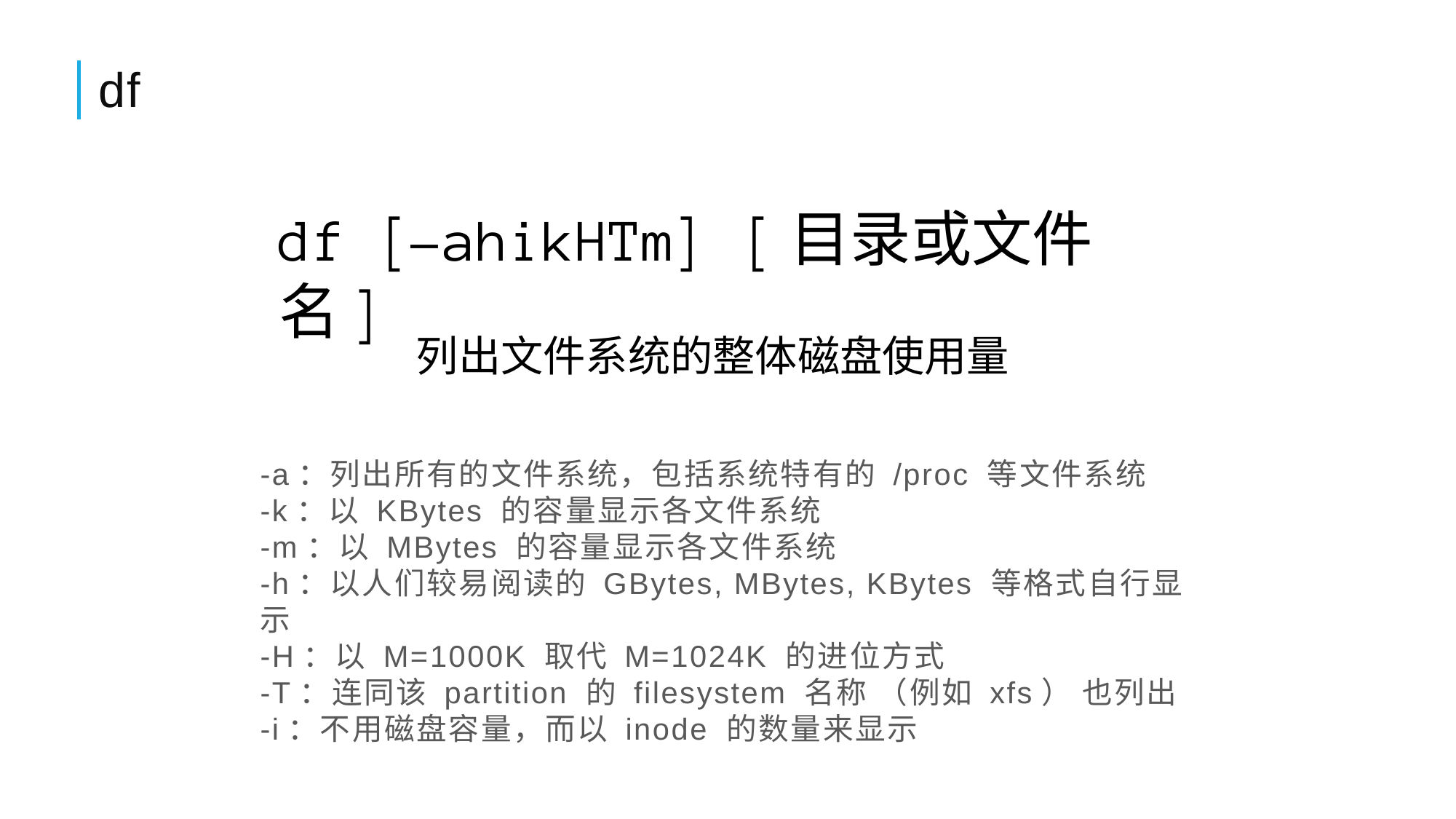

# df
df [-ahikHTm] [目录或文件名]
列出文件系统的整体磁盘使用量
-a：列出所有的文件系统，包括系统特有的 /proc 等文件系统
-k：以 KBytes 的容量显示各文件系统
-m：以 MBytes 的容量显示各文件系统
-h：以人们较易阅读的 GBytes, MBytes, KBytes 等格式自行显示
-H：以 M=1000K 取代 M=1024K 的进位方式
-T：连同该 partition 的 filesystem 名称 （例如 xfs） 也列出
-i：不用磁盘容量，而以 inode 的数量来显示